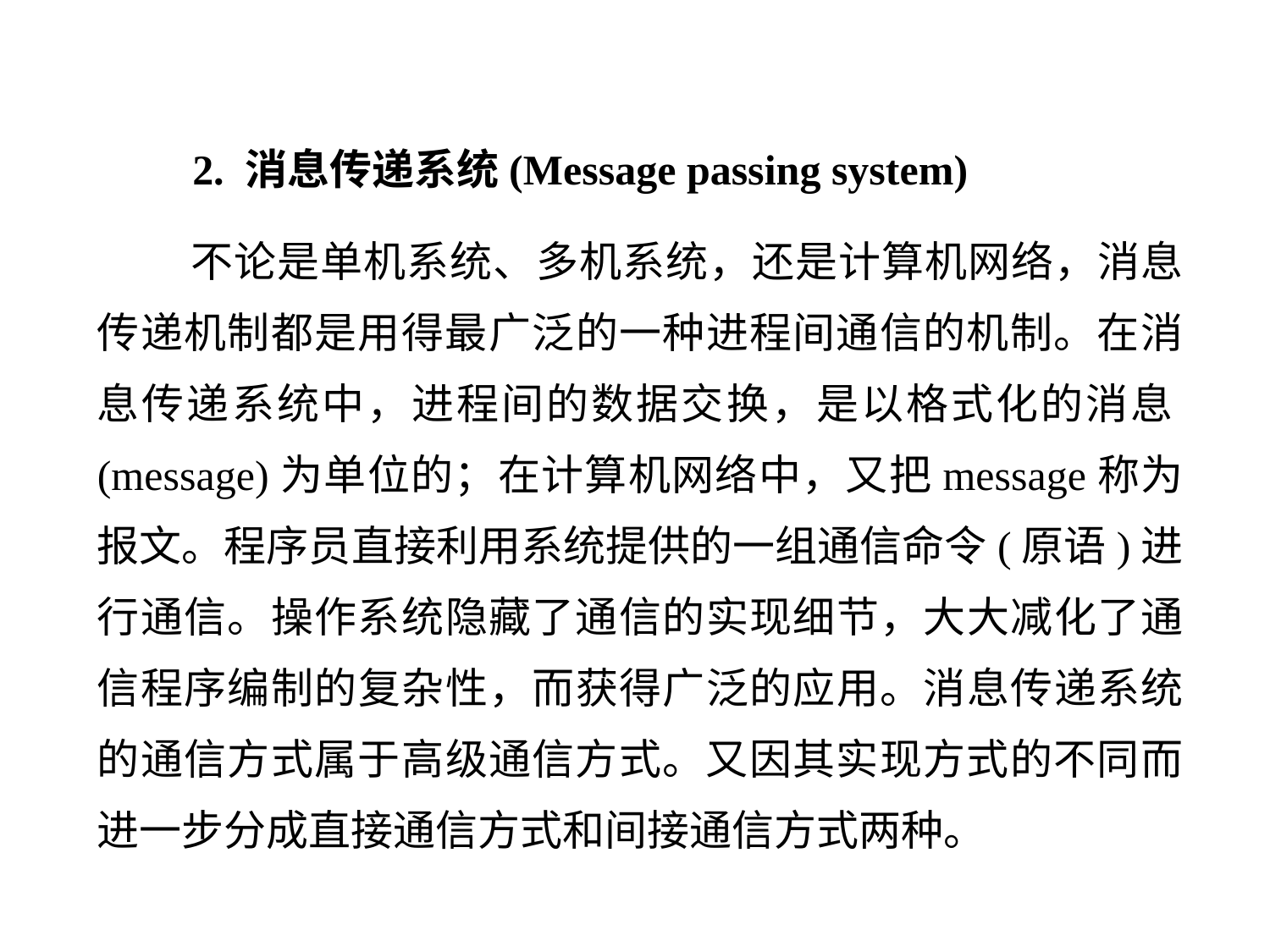

2. 消息传递系统(Message passing system)
        不论是单机系统、多机系统，还是计算机网络，消息传递机制都是用得最广泛的一种进程间通信的机制。在消息传递系统中，进程间的数据交换，是以格式化的消息(message)为单位的；在计算机网络中，又把message称为报文。程序员直接利用系统提供的一组通信命令(原语)进行通信。操作系统隐藏了通信的实现细节，大大减化了通信程序编制的复杂性，而获得广泛的应用。消息传递系统的通信方式属于高级通信方式。又因其实现方式的不同而进一步分成直接通信方式和间接通信方式两种。